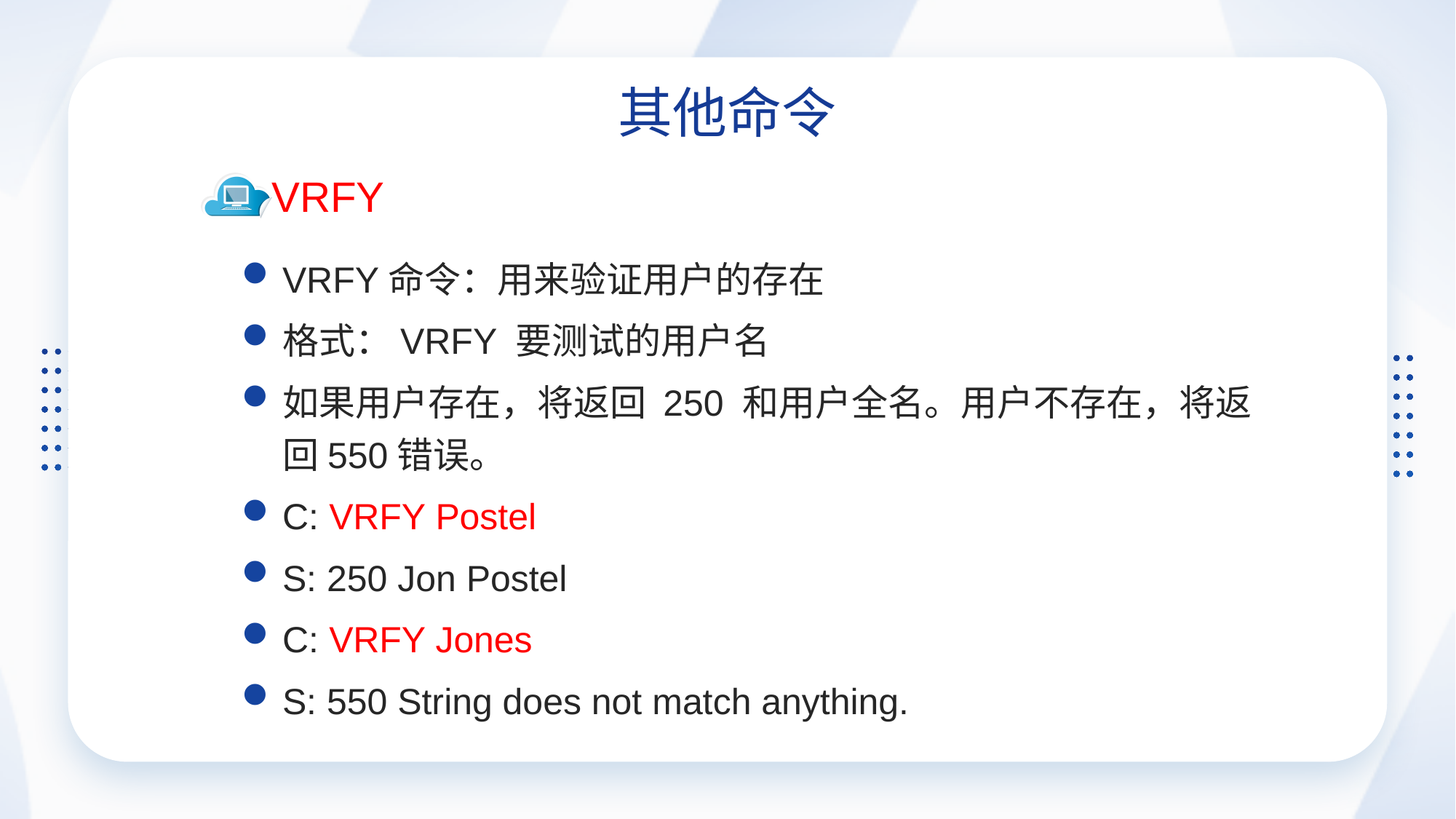

其他命令
VRFY
VRFY命令：用来验证用户的存在
格式：VRFY 要测试的用户名
如果用户存在，将返回 250 和用户全名。用户不存在，将返回550错误。
C: VRFY Postel
S: 250 Jon Postel
C: VRFY Jones
S: 550 String does not match anything.